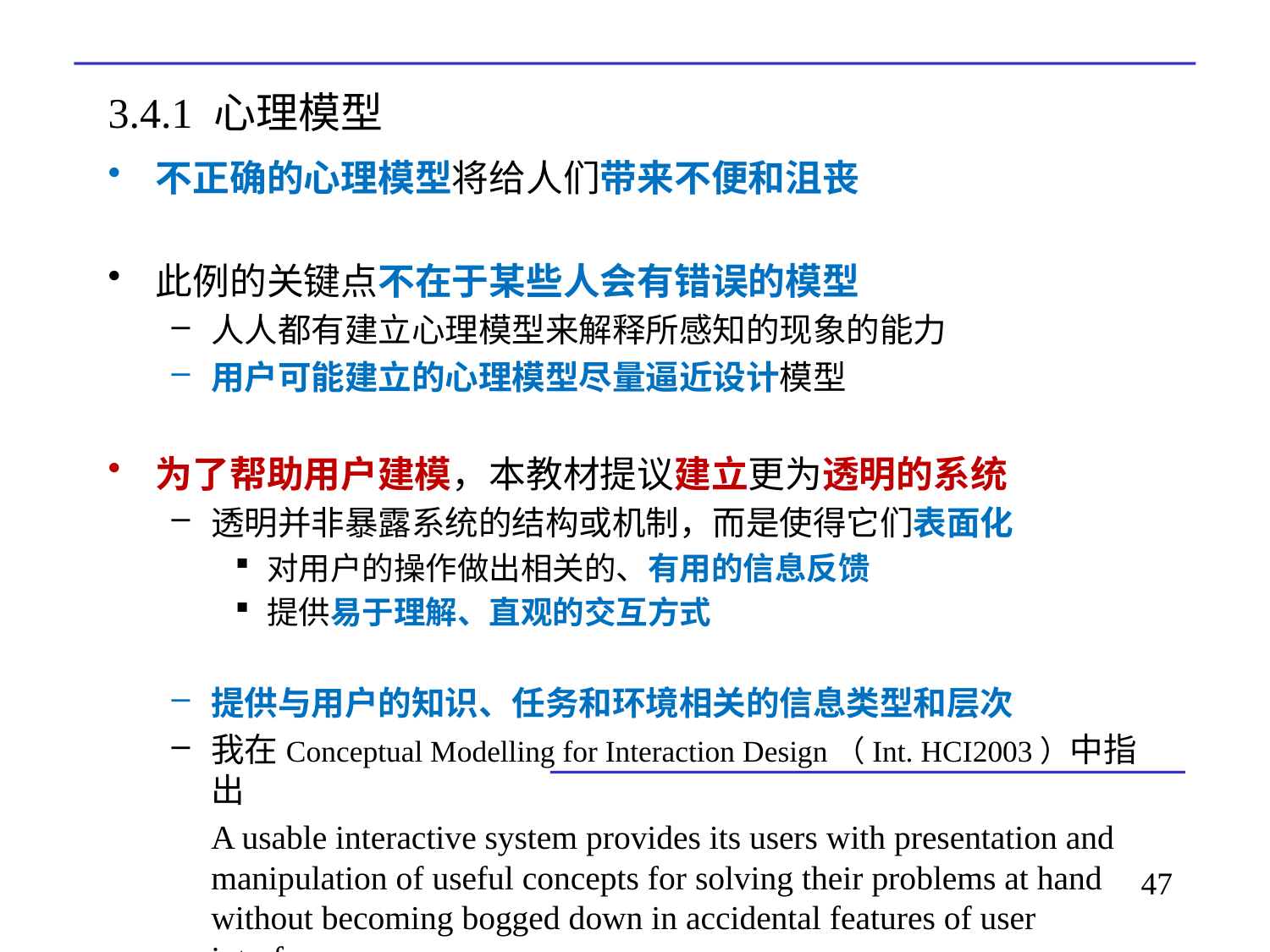

# 3.4.1 心理模型
不正确的心理模型将给人们带来不便和沮丧

此例的关键点不在于某些人会有错误的模型
人人都有建立心理模型来解释所感知的现象的能力
用户可能建立的心理模型尽量逼近设计模型

为了帮助用户建模，本教材提议建立更为透明的系统
透明并非暴露系统的结构或机制，而是使得它们表面化
对用户的操作做出相关的、有用的信息反馈
提供易于理解、直观的交互方式

提供与用户的知识、任务和环境相关的信息类型和层次
我在Conceptual Modelling for Interaction Design（Int. HCI2003）中指出
	A usable interactive system provides its users with presentation and manipulation of useful concepts for solving their problems at hand without becoming bogged down in accidental features of user interface.
47